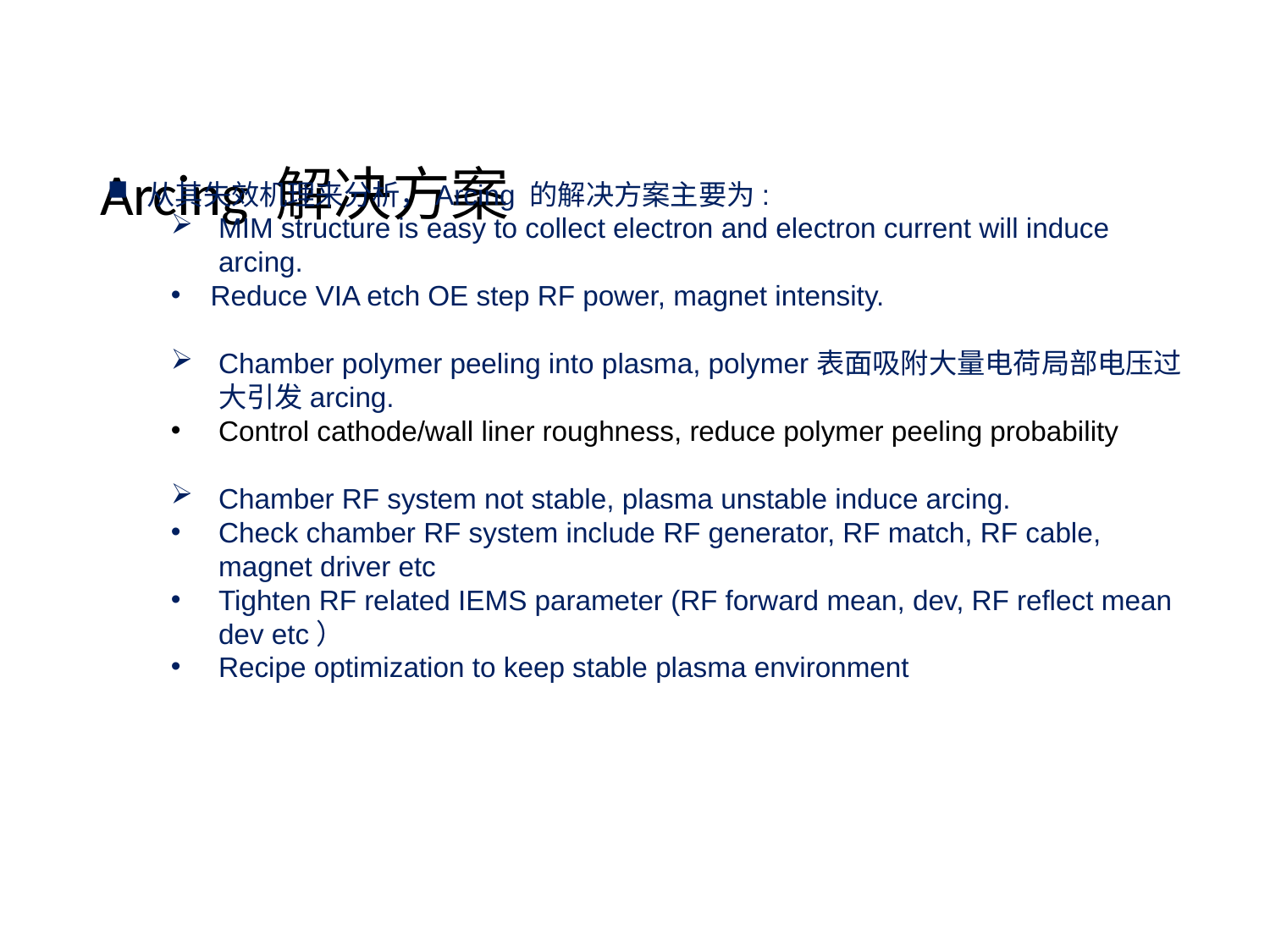

# Arcing 解决方案
从其失效机理来分析，Arcing 的解决方案主要为:
MIM structure is easy to collect electron and electron current will induce arcing.
Reduce VIA etch OE step RF power, magnet intensity.

Chamber polymer peeling into plasma, polymer表面吸附大量电荷局部电压过大引发arcing.
Control cathode/wall liner roughness, reduce polymer peeling probability

Chamber RF system not stable, plasma unstable induce arcing.
Check chamber RF system include RF generator, RF match, RF cable, magnet driver etc
Tighten RF related IEMS parameter (RF forward mean, dev, RF reflect mean dev etc）
Recipe optimization to keep stable plasma environment